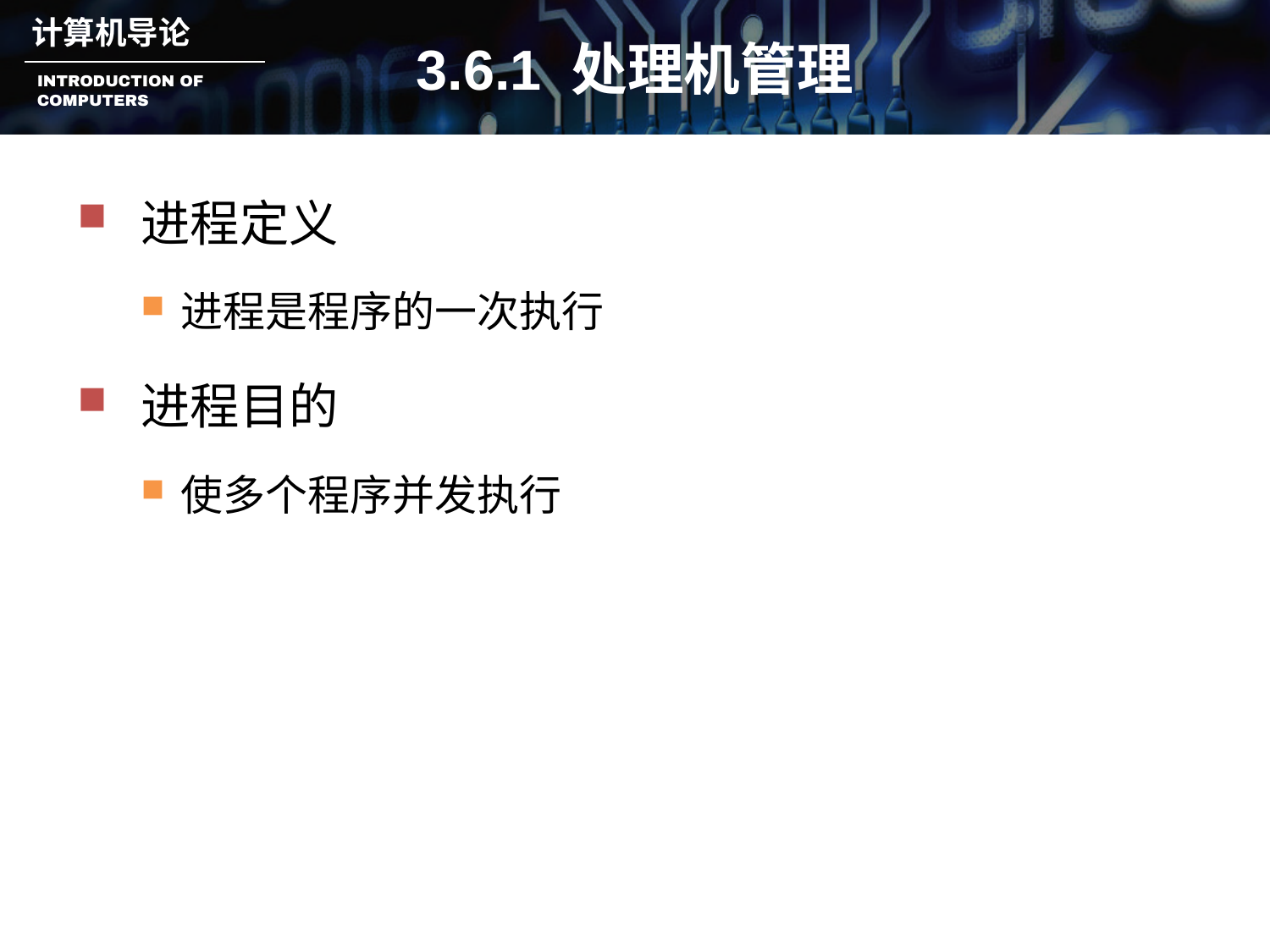

# 3.6.1 处理机管理
进程定义
进程是程序的一次执行
进程目的
使多个程序并发执行